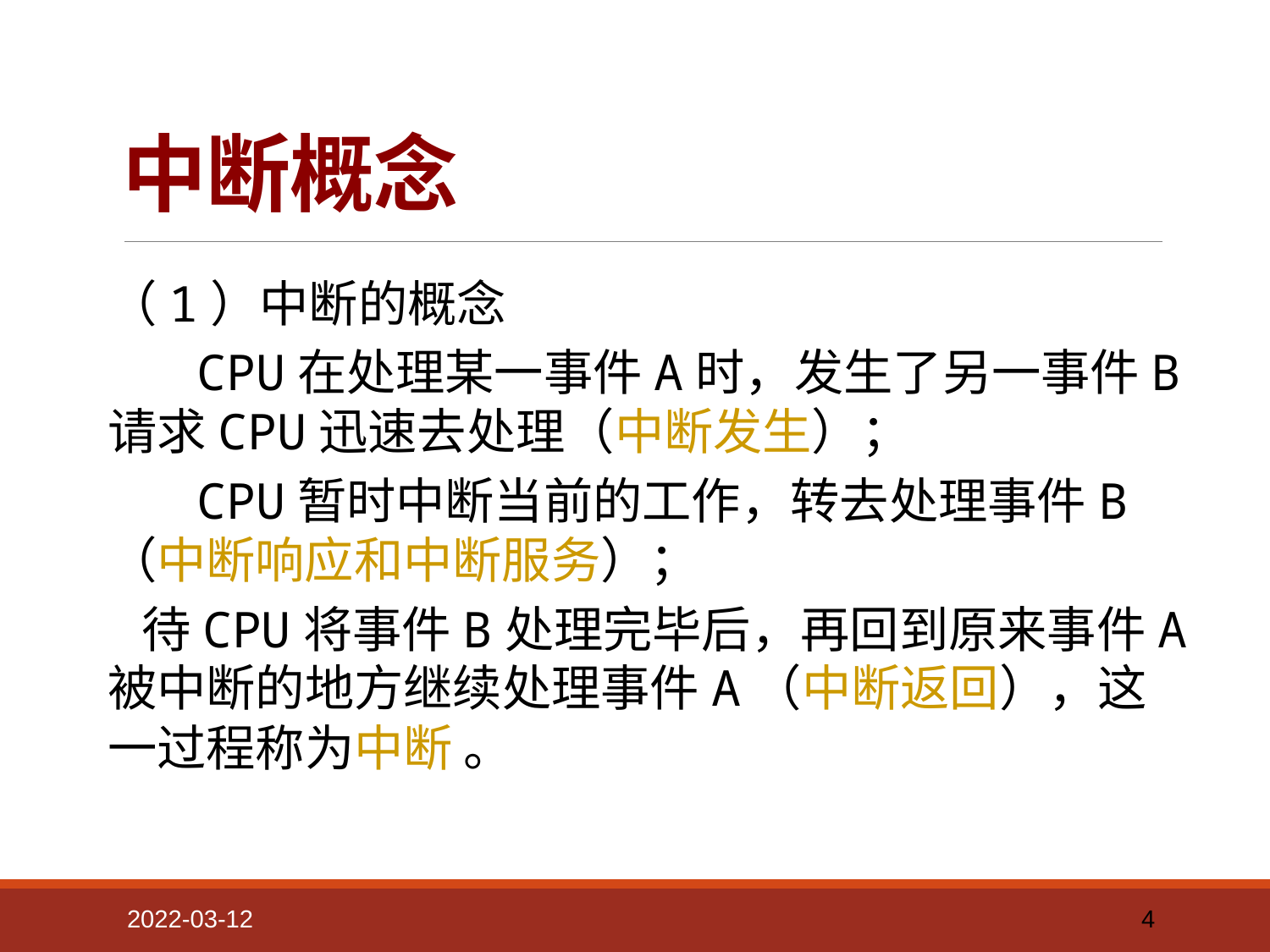

# 中断概念
（1）中断的概念
   CPU在处理某一事件A时，发生了另一事件B请求CPU迅速去处理（中断发生）；
   CPU暂时中断当前的工作，转去处理事件B（中断响应和中断服务）；
  待CPU将事件B处理完毕后，再回到原来事件A被中断的地方继续处理事件A（中断返回），这一过程称为中断 。

2022-03-12
4